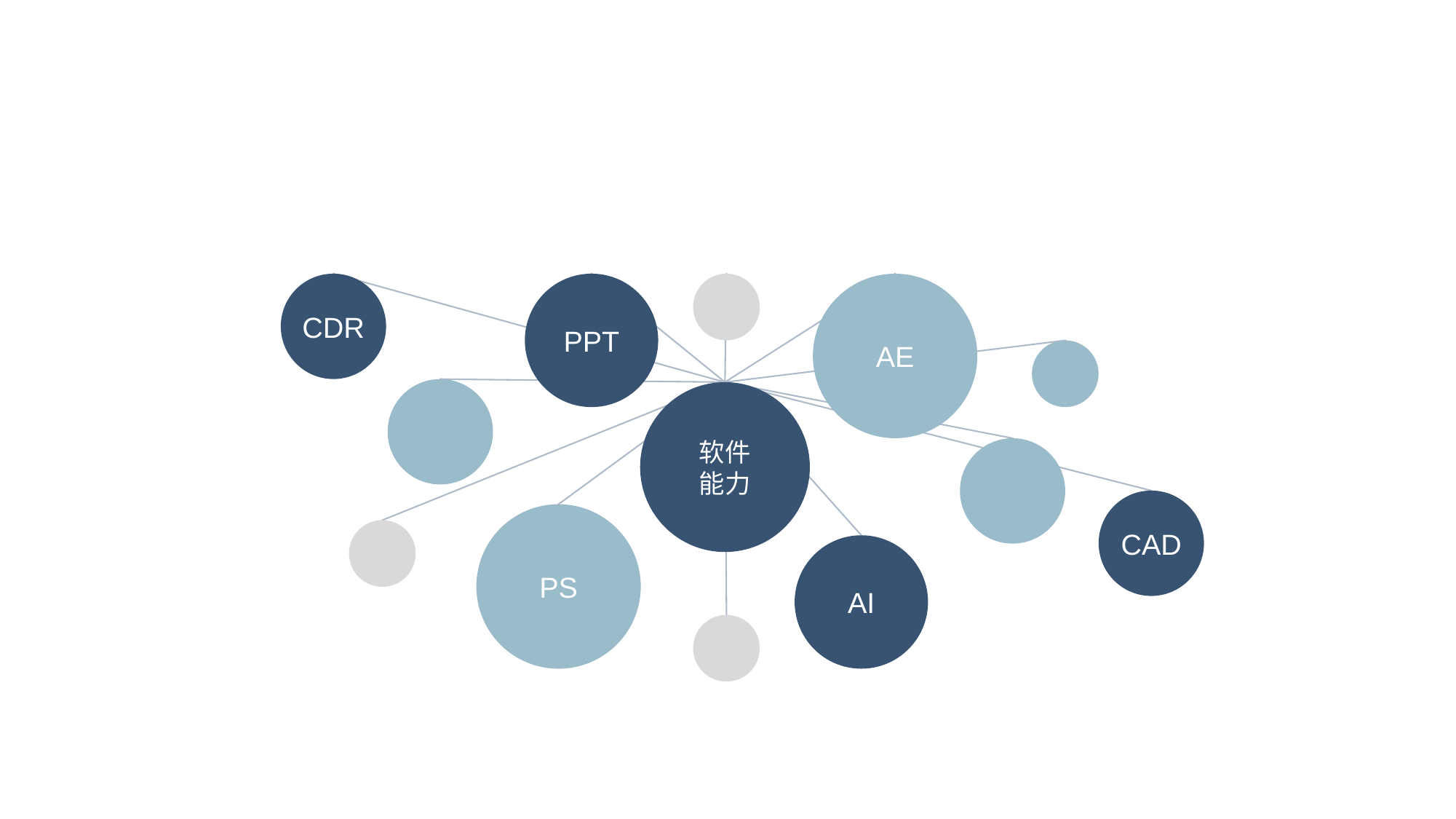

PPT

CDR
AE

软件
能力

CAD
PS

AI